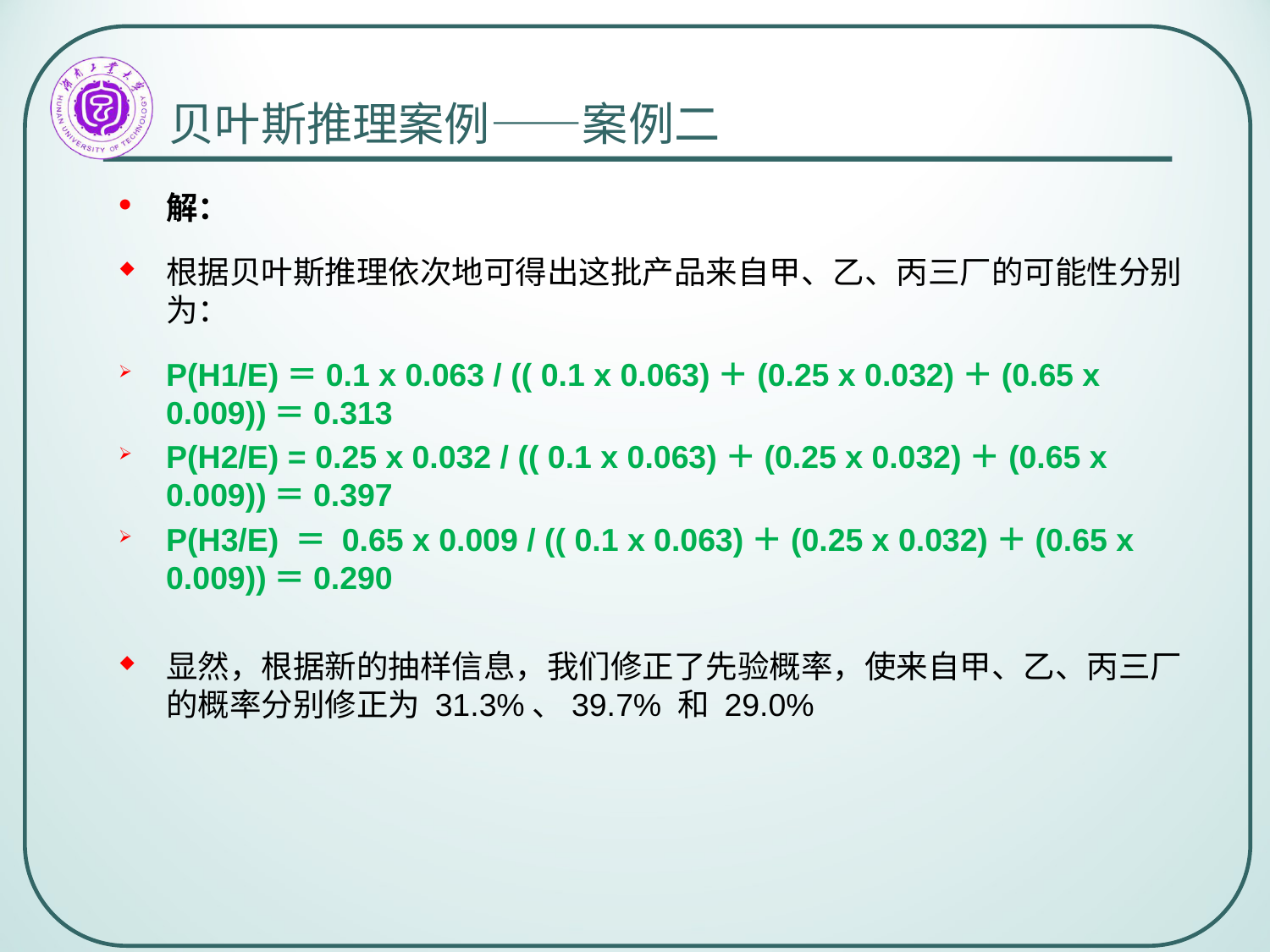

# 贝叶斯推理案例——案例二
解：

根据贝叶斯推理依次地可得出这批产品来自甲、乙、丙三厂的可能性分别为：

P(H1/E)＝0.1 x 0.063 / (( 0.1 x 0.063)＋(0.25 x 0.032)＋(0.65 x 0.009))＝0.313
P(H2/E) = 0.25 x 0.032 / (( 0.1 x 0.063)＋(0.25 x 0.032)＋(0.65 x 0.009))＝0.397
P(H3/E) ＝ 0.65 x 0.009 / (( 0.1 x 0.063)＋(0.25 x 0.032)＋(0.65 x 0.009))＝0.290

显然，根据新的抽样信息，我们修正了先验概率，使来自甲、乙、丙三厂的概率分别修正为 31.3%、39.7% 和 29.0%